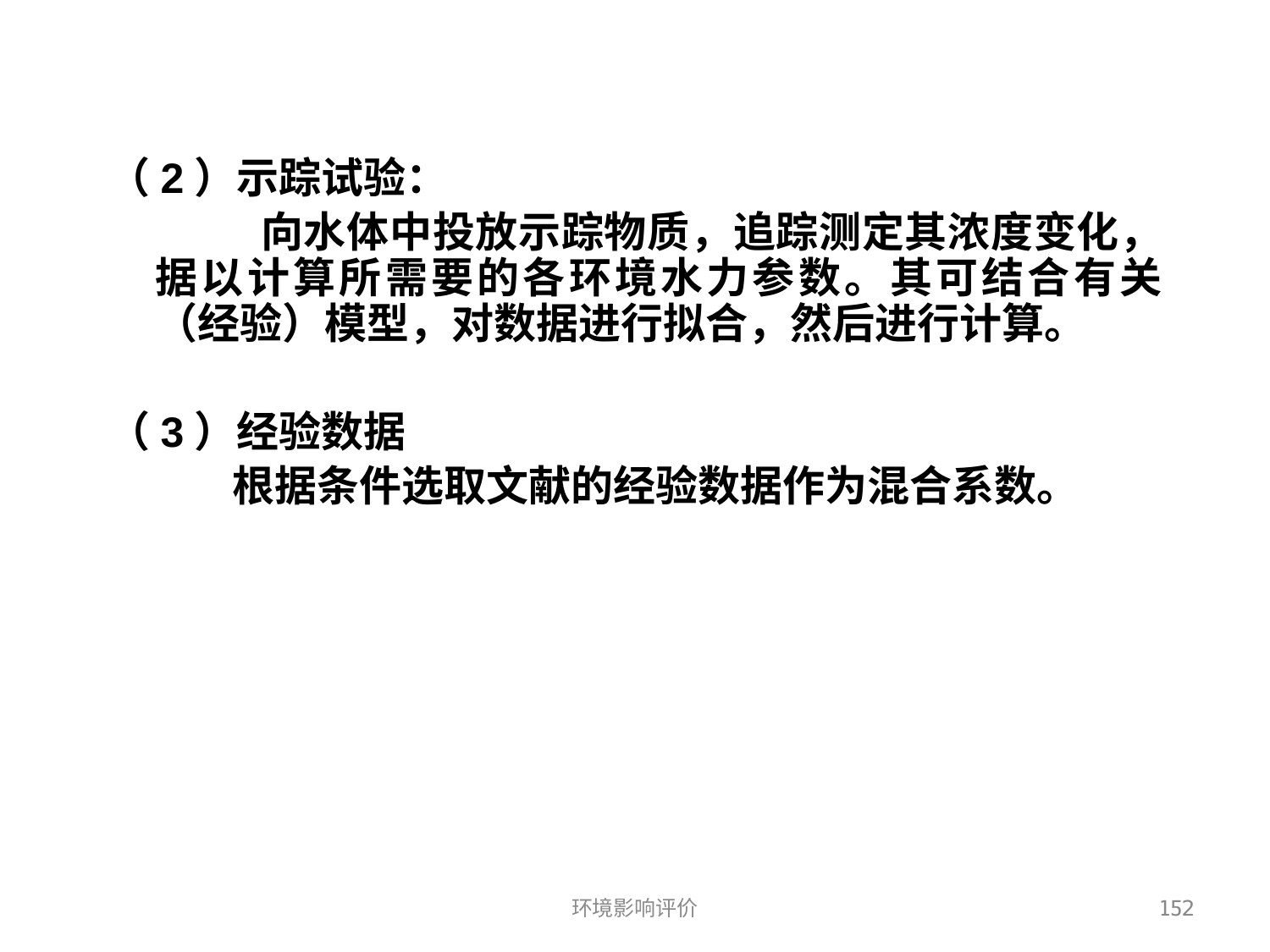

（2）示踪试验：
              向水体中投放示踪物质，追踪测定其浓度变化，据以计算所需要的各环境水力参数。其可结合有关（经验）模型，对数据进行拟合，然后进行计算。

（3）经验数据
            根据条件选取文献的经验数据作为混合系数。
环境影响评价
152